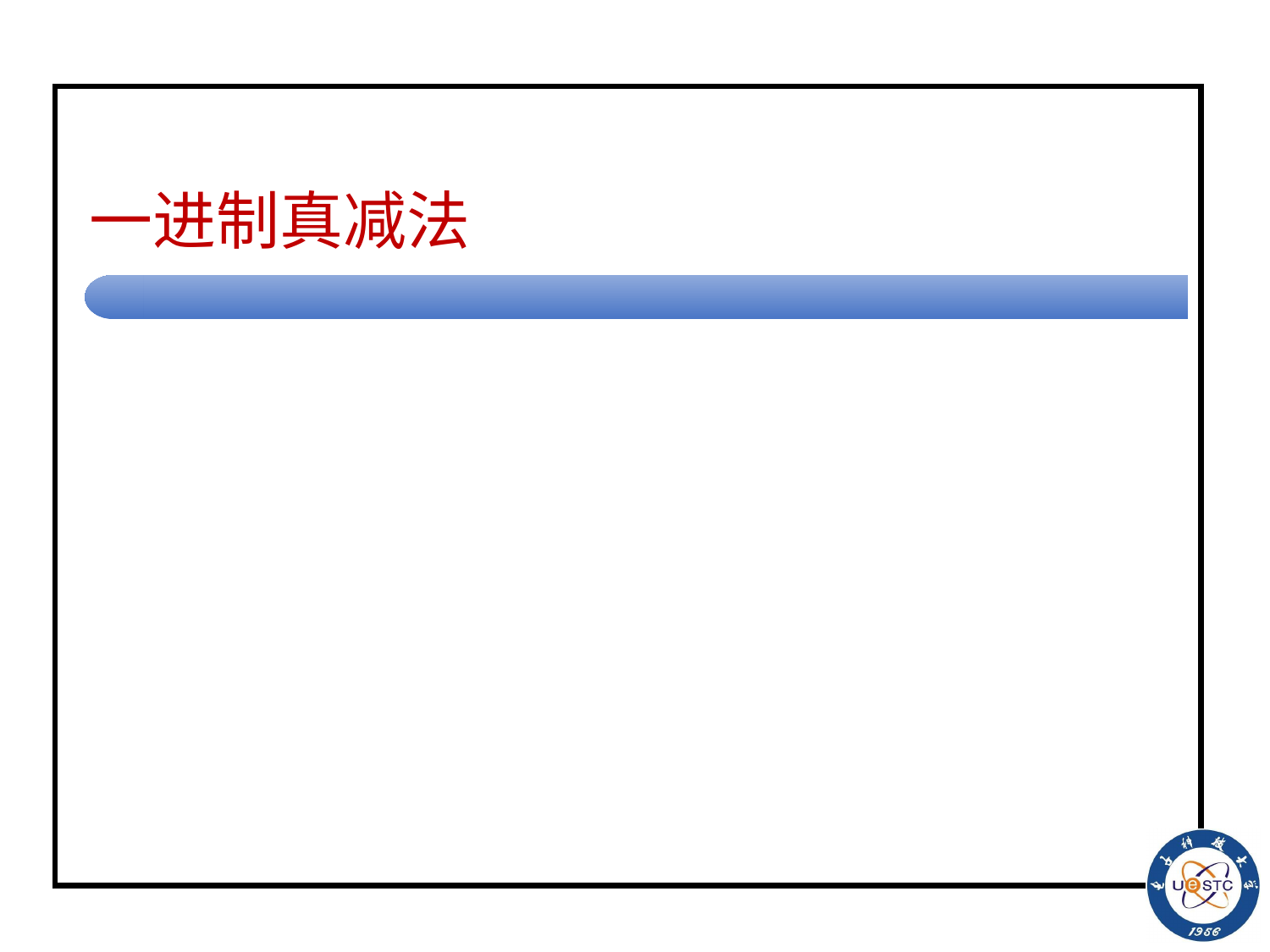

# 一进制真减法
(1)扫描第1个0改写为B
<start,  0,  seek_1,  B,  R>

(2)寻找中央1作状态转换
<seek_1,  0,  seek_1,  0,  R>
<seek_1,  1,   del_0,  1,  R> //原始的1

(3)寻找1右侧第一个0改写为1
<del_0,  0,  seek_B,  1,  L>
<del_0,  1,   del_0,  1,  R> //后加的1